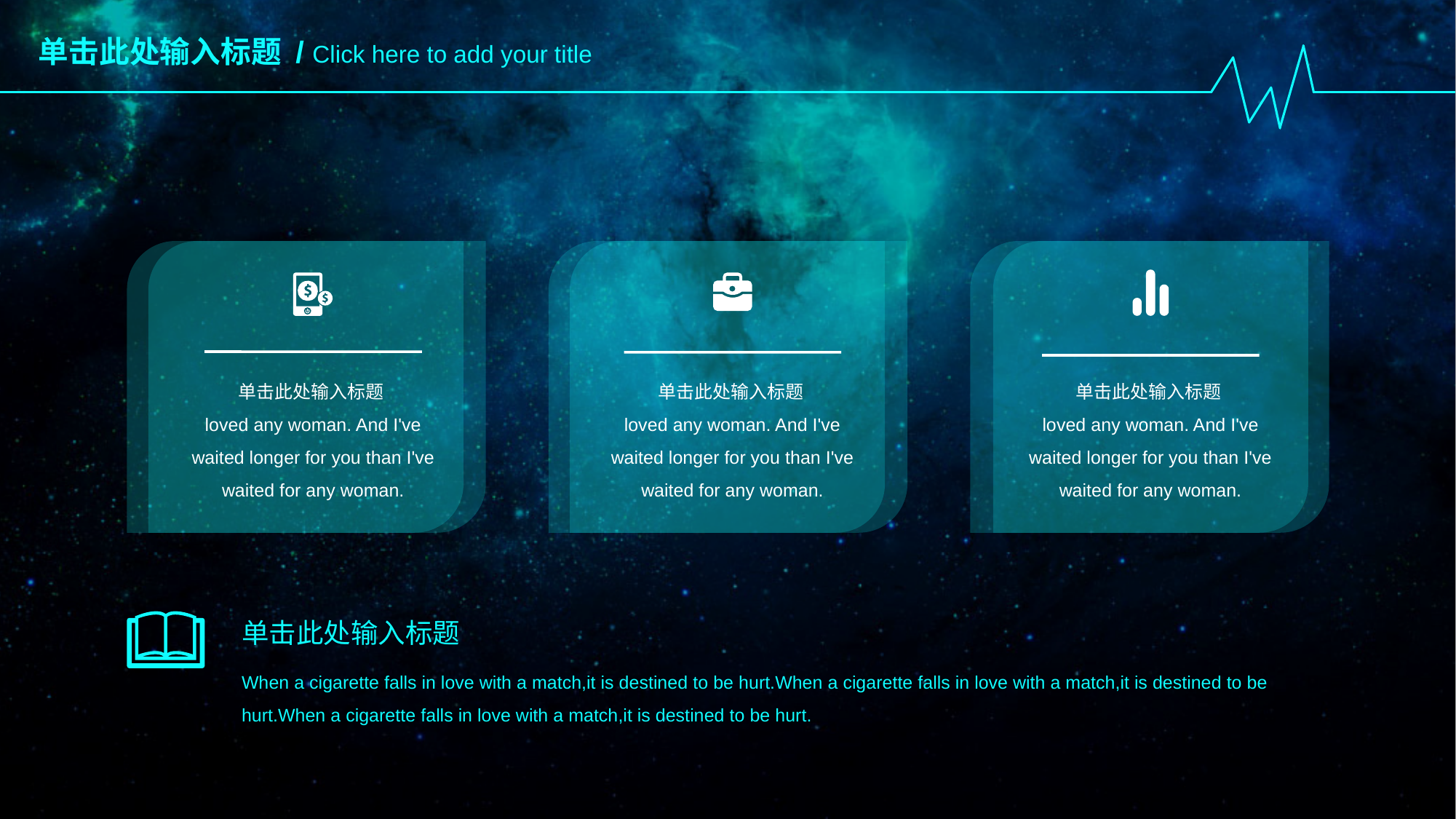

单击此处输入标题 / Click here to add your title

单击此处输入标题
loved any woman. And I've waited longer for you than I've waited for any woman.

单击此处输入标题
loved any woman. And I've waited longer for you than I've waited for any woman.

单击此处输入标题
loved any woman. And I've waited longer for you than I've waited for any woman.
单击此处输入标题

When a cigarette falls in love with a match,it is destined to be hurt.When a cigarette falls in love with a match,it is destined to be hurt.When a cigarette falls in love with a match,it is destined to be hurt.